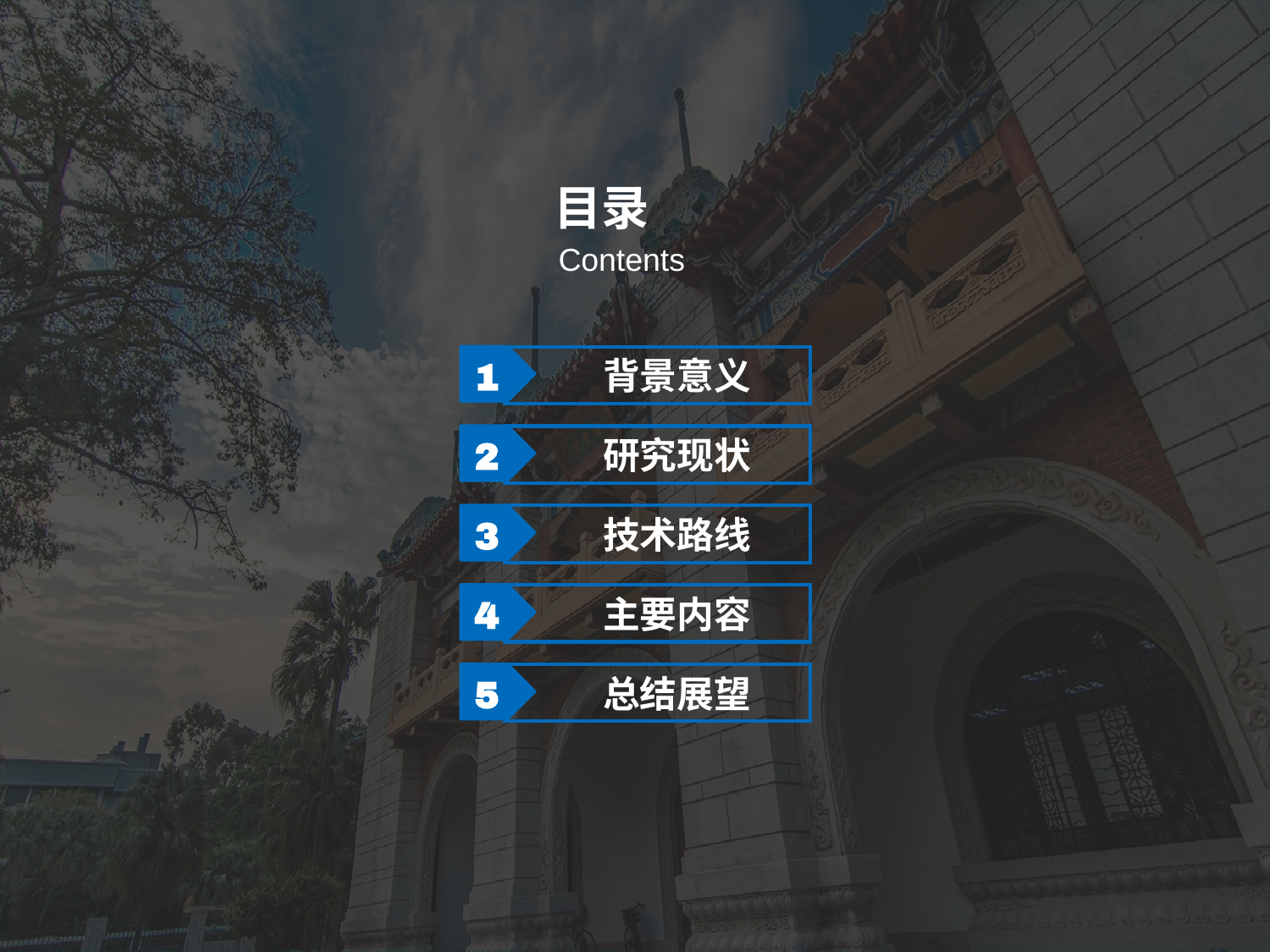

目录
Contents

  背景意义
1

  研究现状
2

  技术路线
3

  主要内容
4

  总结展望
5